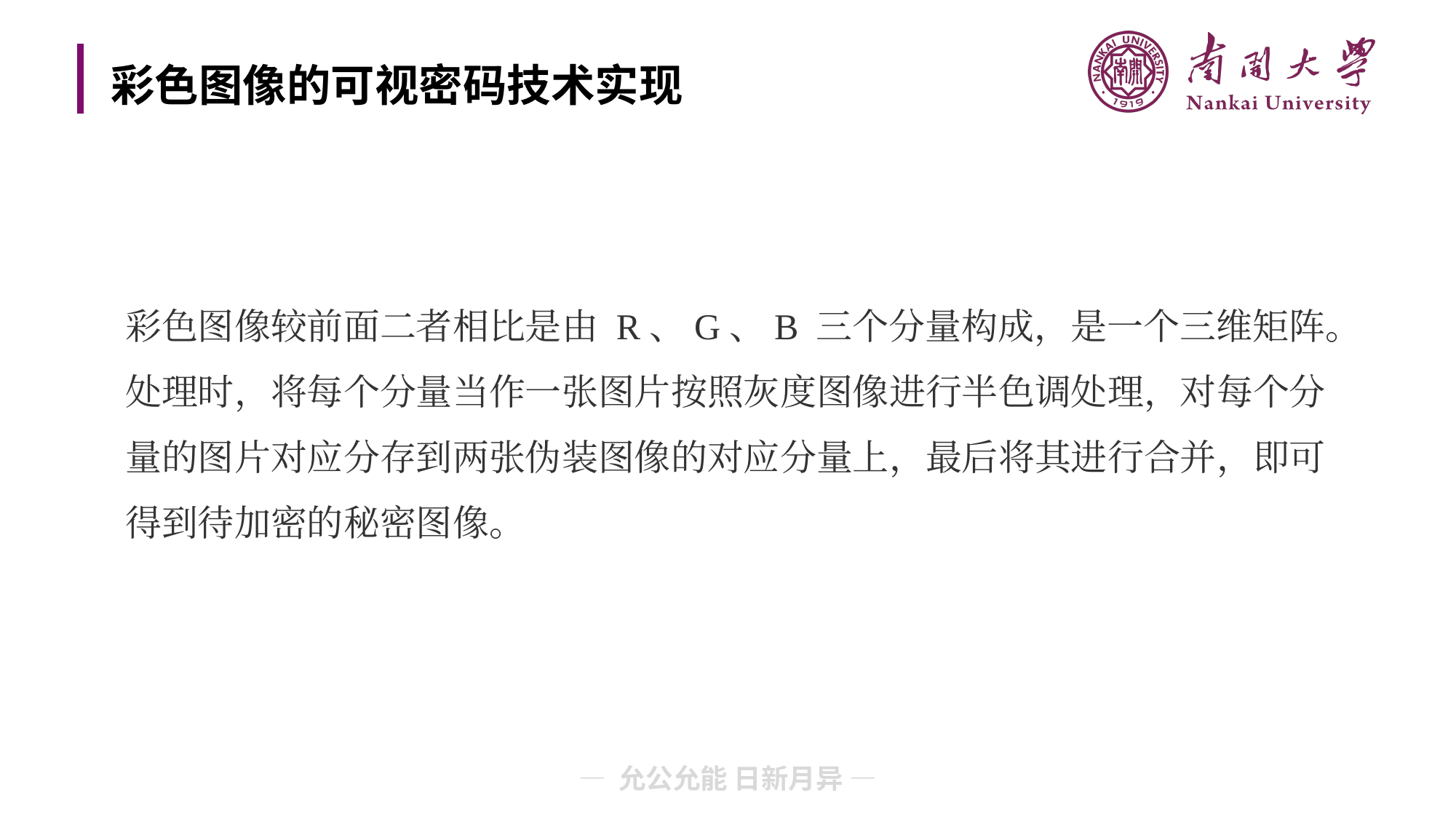

# 彩色图像的可视密码技术实现
彩色图像较前面二者相比是由 R、G、B 三个分量构成，是一个三维矩阵。处理时，将每个分量当作一张图片按照灰度图像进行半色调处理，对每个分量的图片对应分存到两张伪装图像的对应分量上，最后将其进行合并，即可得到待加密的秘密图像。